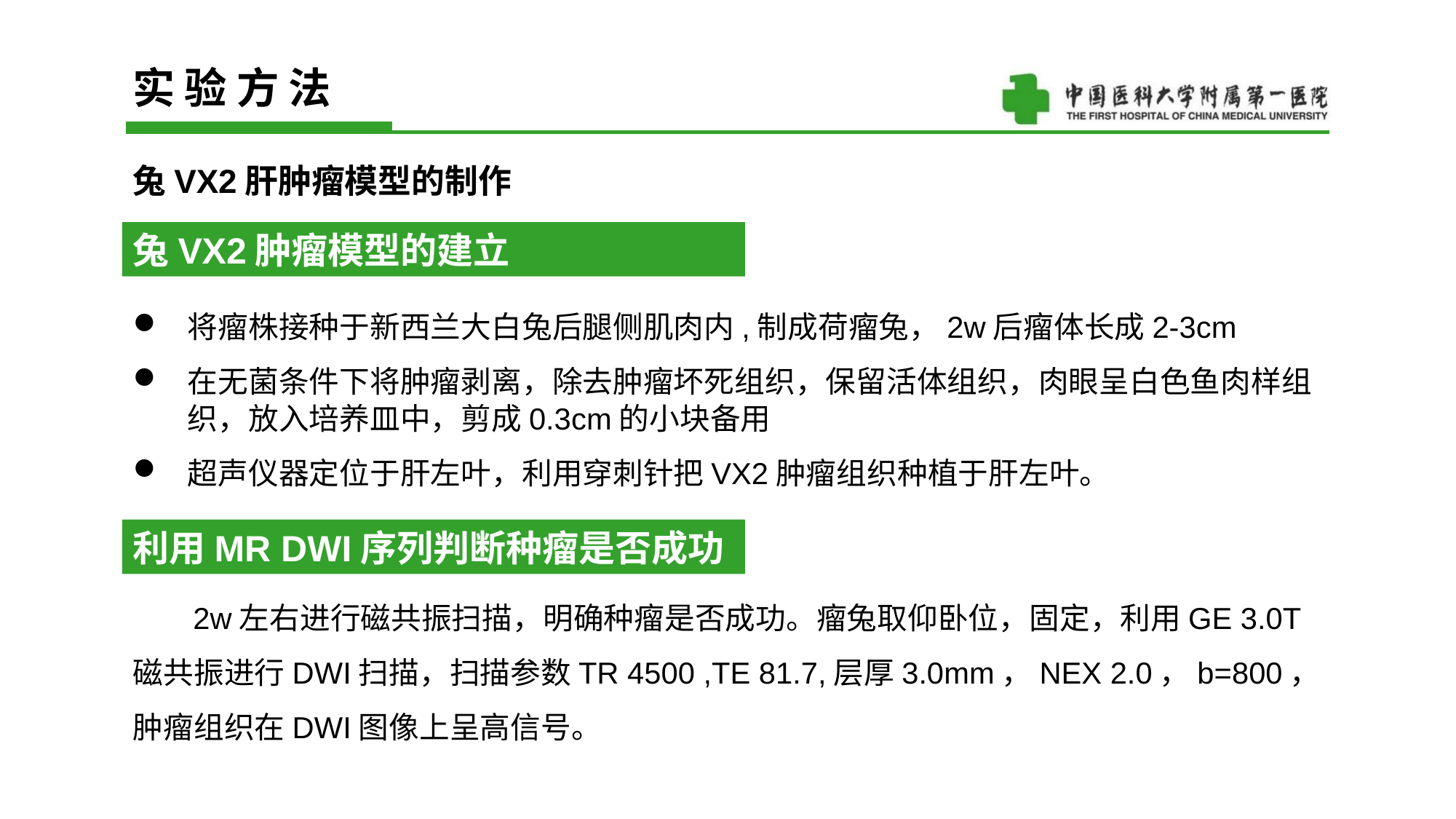

实 验 方 法
兔VX2肝肿瘤模型的制作
兔VX2肿瘤模型的建立
将瘤株接种于新西兰大白兔后腿侧肌肉内,制成荷瘤兔，2w后瘤体长成2-3cm
在无菌条件下将肿瘤剥离，除去肿瘤坏死组织，保留活体组织，肉眼呈白色鱼肉样组织，放入培养皿中，剪成0.3cm的小块备用
超声仪器定位于肝左叶，利用穿刺针把VX2肿瘤组织种植于肝左叶。
利用MR DWI序列判断种瘤是否成功
     2w左右进行磁共振扫描，明确种瘤是否成功。瘤兔取仰卧位，固定，利用GE 3.0T磁共振进行DWI扫描，扫描参数TR 4500 ,TE 81.7,层厚3.0mm，NEX 2.0，b=800，肿瘤组织在DWI图像上呈高信号。